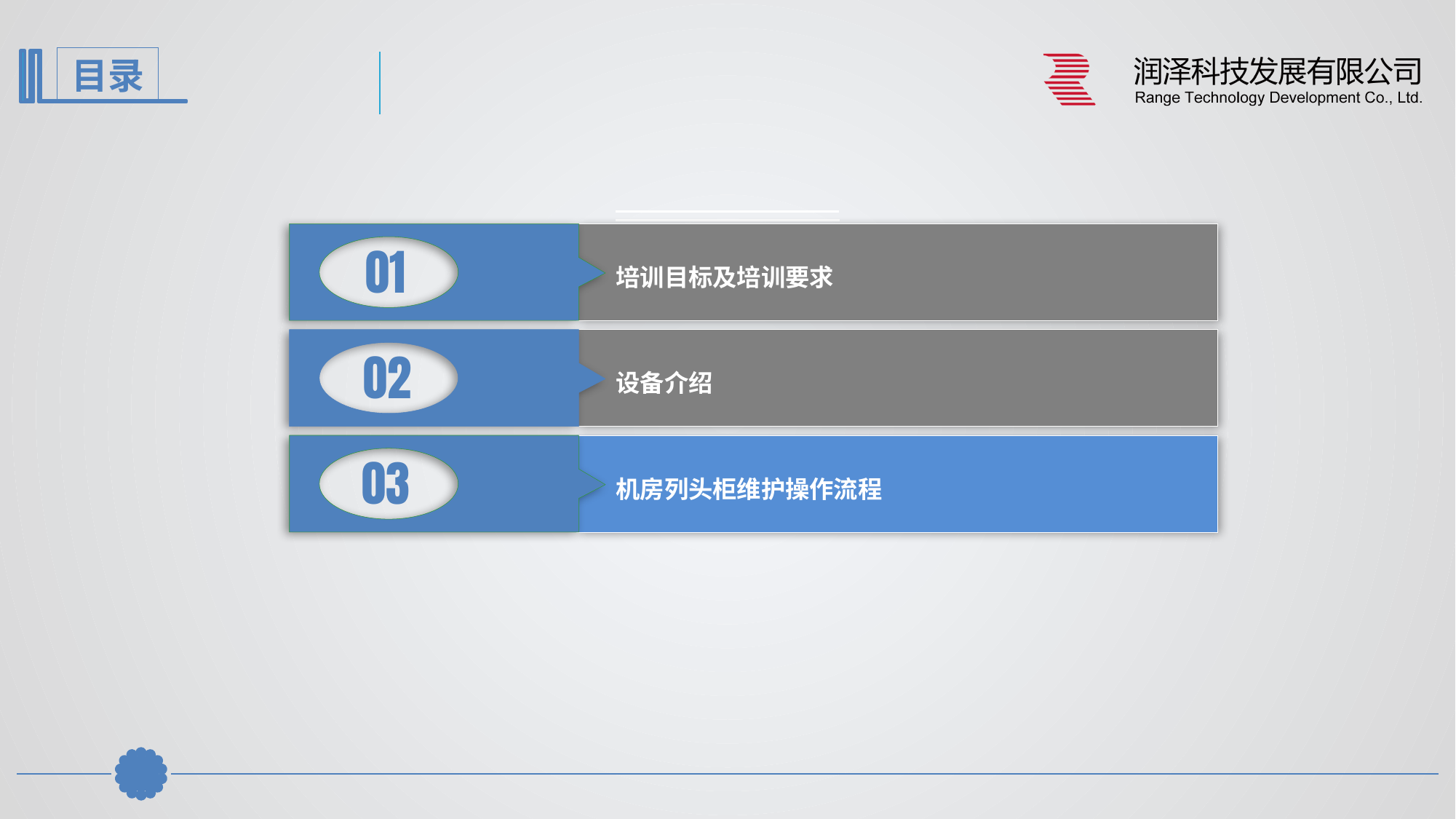

01
培训目标及培训要求

02
设备介绍

03
机房列头柜维护操作流程
9